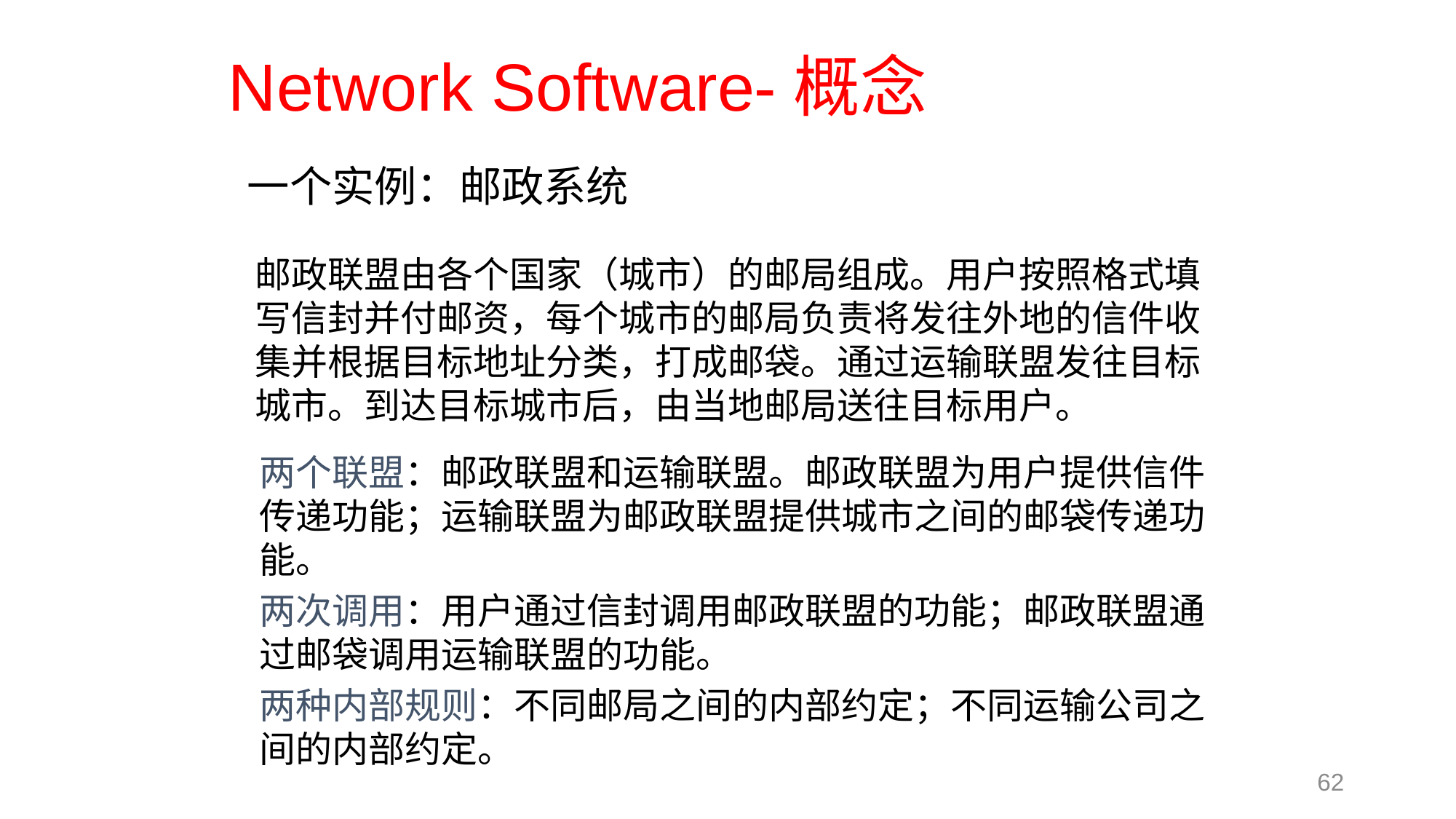

# Network Software-概念
一个实例：邮政系统
邮政联盟由各个国家（城市）的邮局组成。用户按照格式填写信封并付邮资，每个城市的邮局负责将发往外地的信件收集并根据目标地址分类，打成邮袋。通过运输联盟发往目标城市。到达目标城市后，由当地邮局送往目标用户。
两个联盟：邮政联盟和运输联盟。邮政联盟为用户提供信件传递功能；运输联盟为邮政联盟提供城市之间的邮袋传递功能。
两次调用：用户通过信封调用邮政联盟的功能；邮政联盟通过邮袋调用运输联盟的功能。
两种内部规则：不同邮局之间的内部约定；不同运输公司之间的内部约定。

62